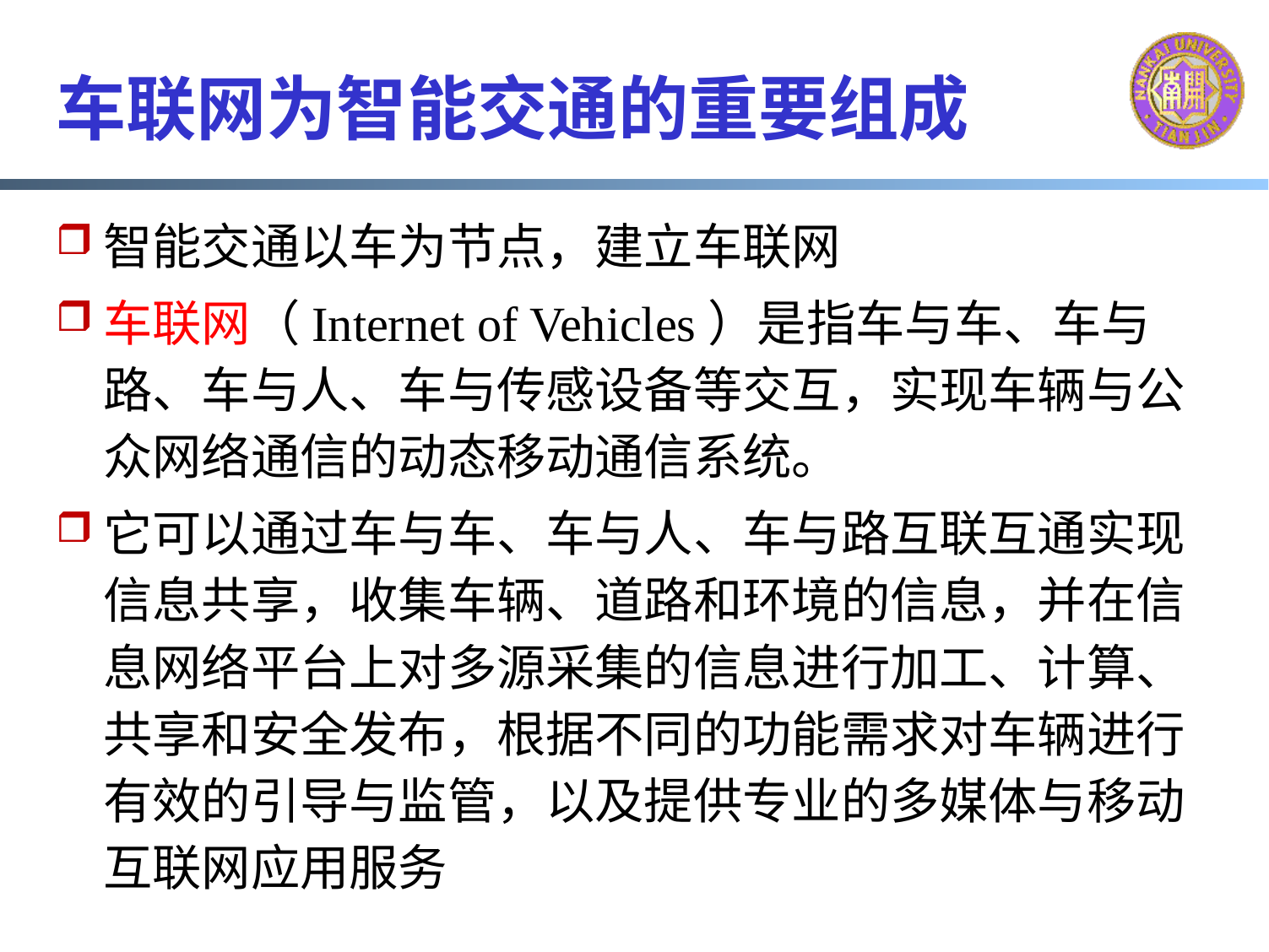

# 车联网为智能交通的重要组成
智能交通以车为节点，建立车联网
车联网（Internet of Vehicles）是指车与车、车与路、车与人、车与传感设备等交互，实现车辆与公众网络通信的动态移动通信系统。
它可以通过车与车、车与人、车与路互联互通实现信息共享，收集车辆、道路和环境的信息，并在信息网络平台上对多源采集的信息进行加工、计算、共享和安全发布，根据不同的功能需求对车辆进行有效的引导与监管，以及提供专业的多媒体与移动互联网应用服务